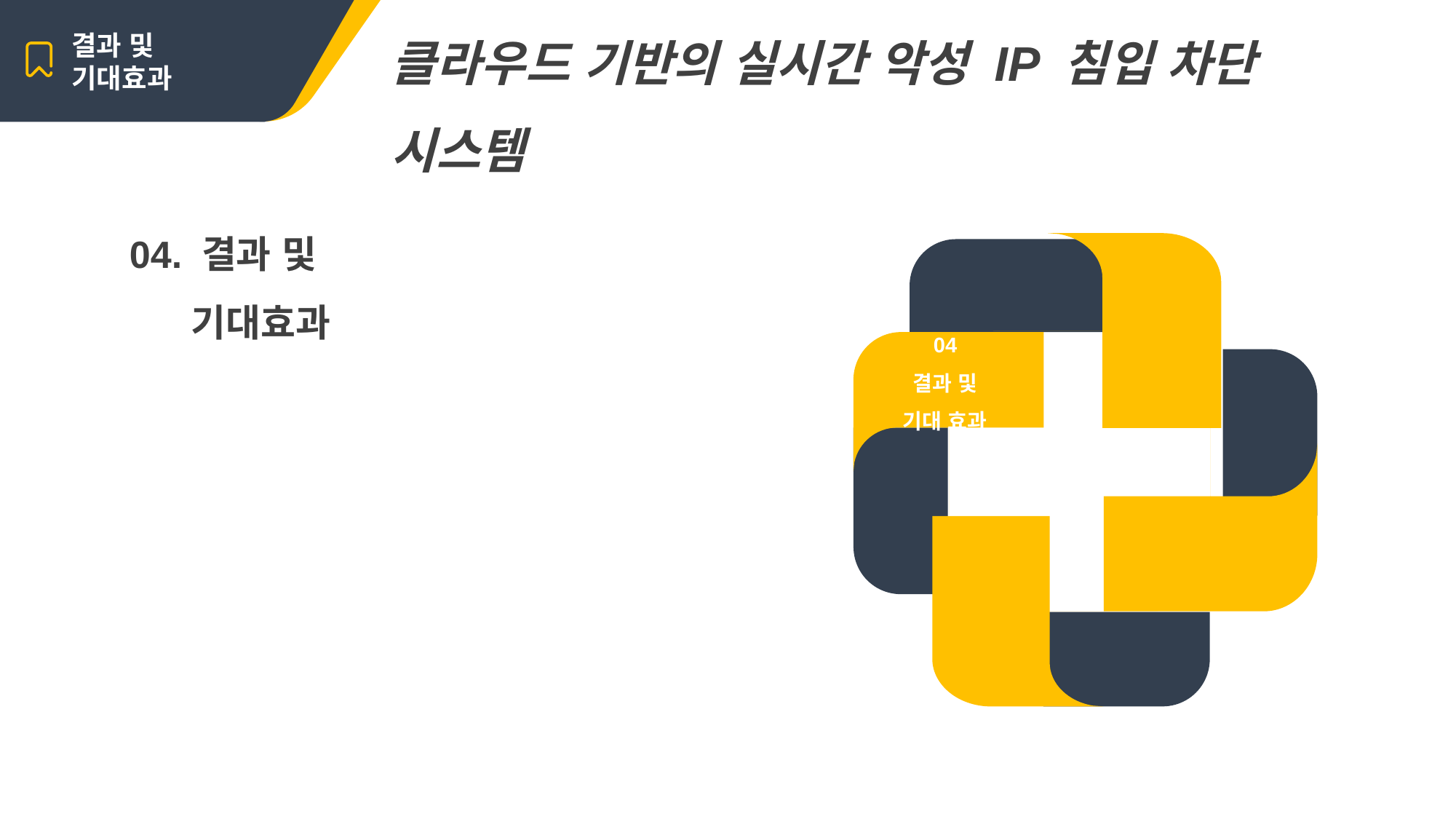

결과 및
기대효과

클라우드 기반의 실시간 악성 IP 침입 차단 시스템

04. 결과 및
     기대효과

04
결과 및
기대 효과
02
구성도